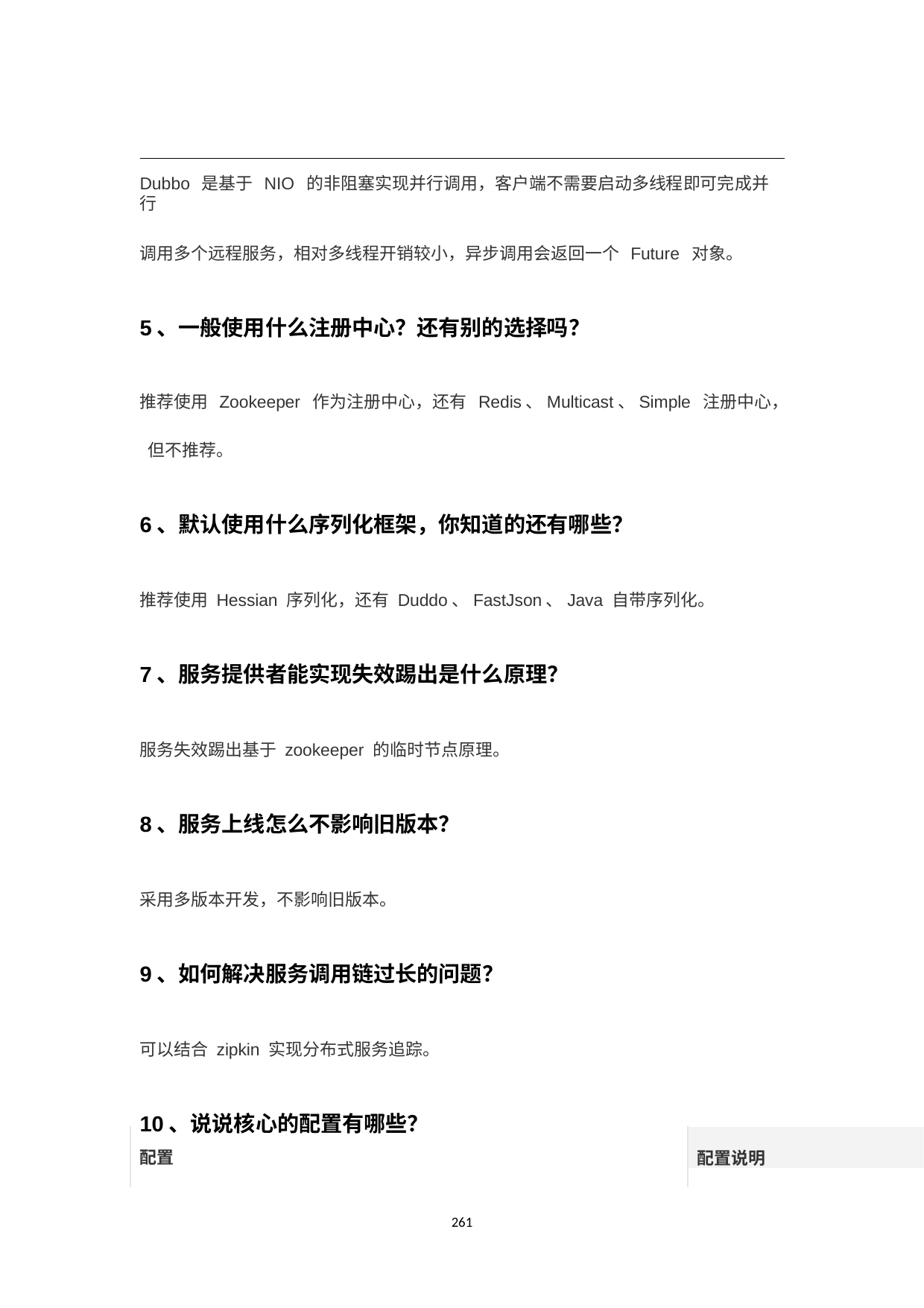

Dubbo 是基于 NIO 的非阻塞实现并行调用，客户端不需要启动多线程即可完成并行

调用多个远程服务，相对多线程开销较小，异步调用会返回一个 Future 对象。

5、一般使用什么注册中心？还有别的选择吗？

推荐使用 Zookeeper 作为注册中心，还有 Redis、Multicast、Simple 注册中心，  但不推荐。

6、默认使用什么序列化框架，你知道的还有哪些？

推荐使用Hessian 序列化，还有Duddo、FastJson、Java 自带序列化。

7、服务提供者能实现失效踢出是什么原理？

服务失效踢出基于zookeeper 的临时节点原理。

8、服务上线怎么不影响旧版本？

采用多版本开发，不影响旧版本。

9、如何解决服务调用链过长的问题？

可以结合zipkin 实现分布式服务追踪。

10、说说核心的配置有哪些？

配置说明
配置
261